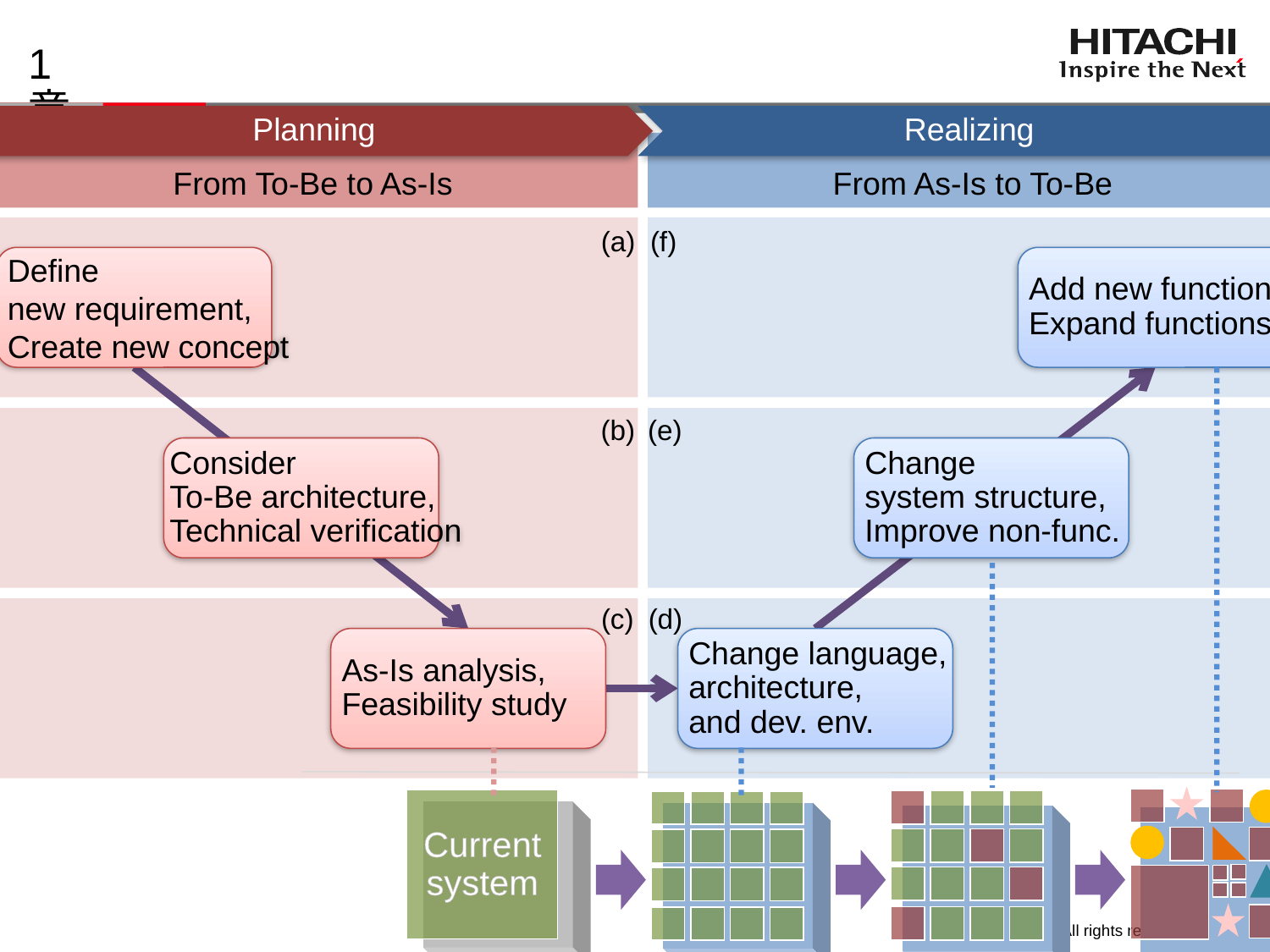

# 1章
Planning
Realizing
From To-Be to As-Is
From As-Is to To-Be
Renovation

(a)
(f)
Define
new requirement,
Create new concept
Add new function, Expand functions

Refine

(b)
(e)
Consider
To-Be architecture,
Technical verification
Change
system structure,
Improve non-func.

Reform

(c)
(d)
As-Is analysis,
Feasibility study
Change language,
architecture,
and dev. env.

System
Current
system